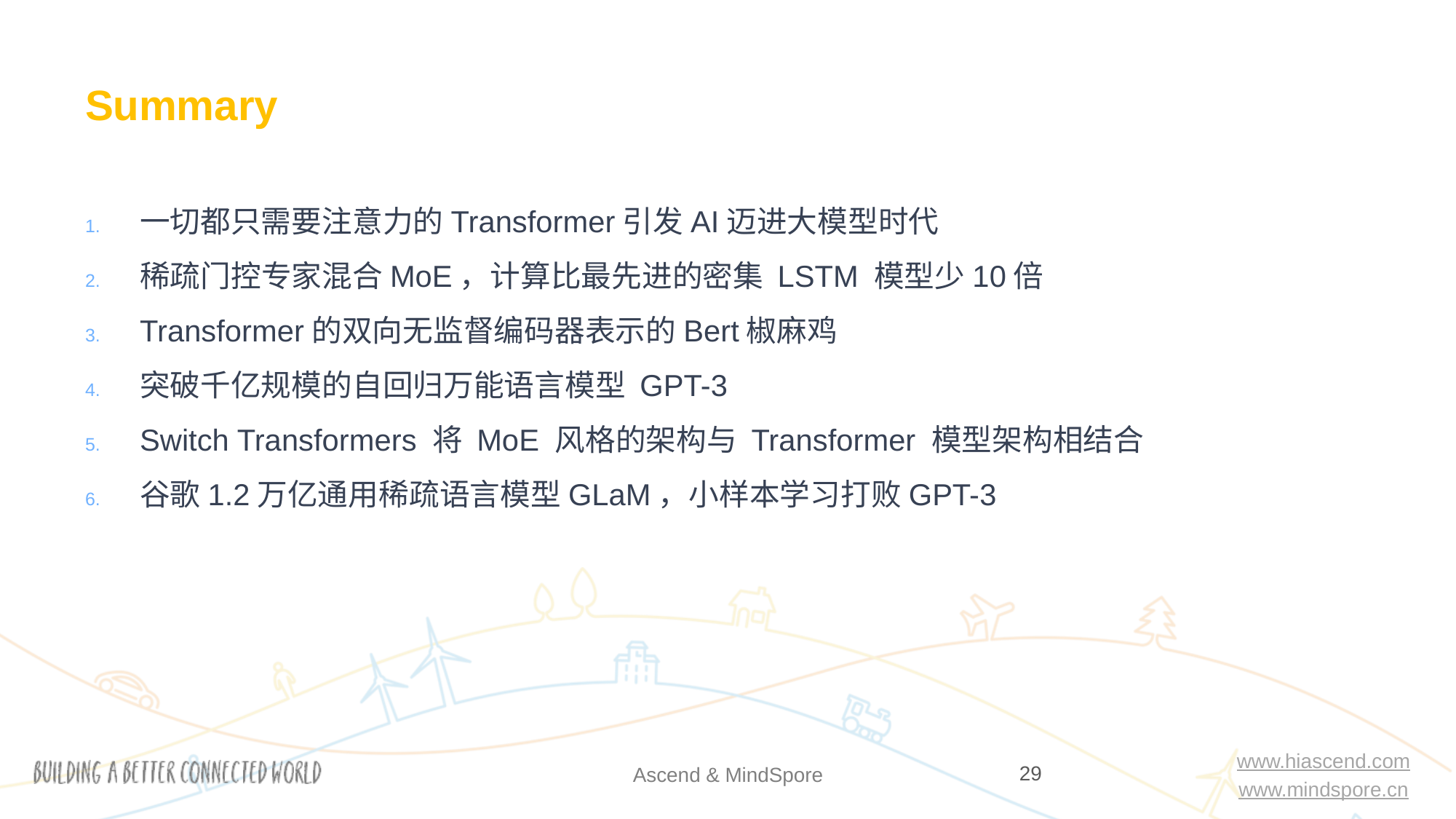

# Summary
一切都只需要注意力的Transformer引发AI迈进大模型时代
稀疏门控专家混合MoE，计算比最先进的密集 LSTM 模型少10倍
Transformer的双向无监督编码器表示的Bert椒麻鸡
突破千亿规模的自回归万能语言模型 GPT-3
Switch Transformers 将 MoE 风格的架构与 Transformer 模型架构相结合
谷歌1.2万亿通用稀疏语言模型GLaM，小样本学习打败GPT-3